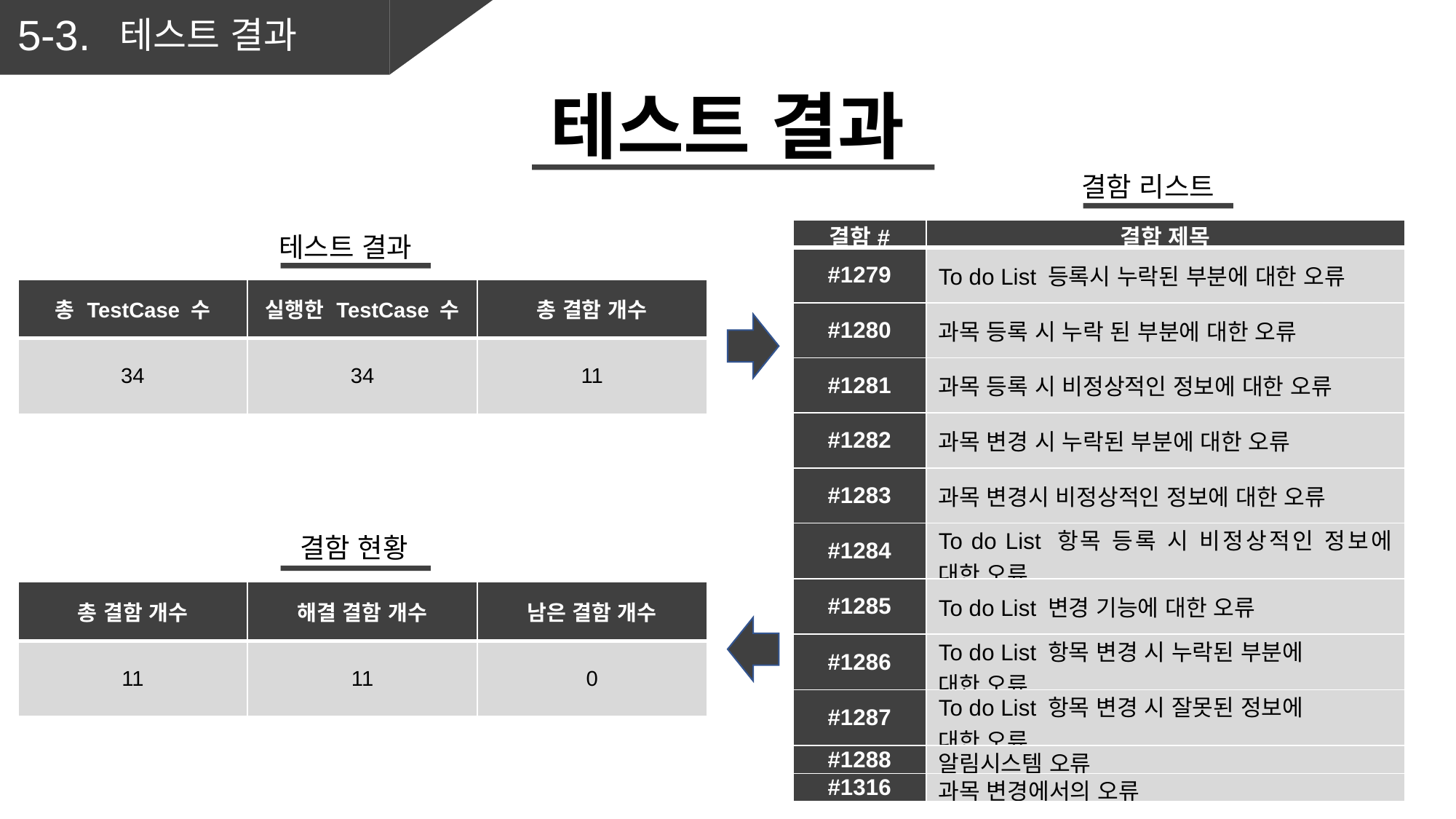

5-3.
테스트 결과
테스트 결과

결함 리스트

| 결함# | 결함 제목 |
| --- | --- |
| #1279 | To do List 등록시 누락된 부분에 대한 오류 |
| #1280 | 과목 등록 시 누락 된 부분에 대한 오류 |
| #1281 | 과목 등록 시 비정상적인 정보에 대한 오류 |
| #1282 | 과목 변경 시 누락된 부분에 대한 오류 |
| #1283 | 과목 변경시 비정상적인 정보에 대한 오류 |
| #1284 | To do List 항목 등록 시 비정상적인 정보에 대한 오류 |
| #1285 | To do List 변경 기능에 대한 오류 |
| #1286 | To do List 항목 변경 시 누락된 부분에 대한 오류 |
| #1287 | To do List 항목 변경 시 잘못된 정보에 대한 오류 |
| #1288 | 알림시스템 오류 |
| #1316 | 과목 변경에서의 오류 |
테스트 결과

| 총 TestCase 수 | 실행한 TestCase 수 | 총 결함 개수 |
| --- | --- | --- |
| 34 | 34 | 11 |

결함 현황

| 총 결함 개수 | 해결 결함 개수 | 남은 결함 개수 |
| --- | --- | --- |
| 11 | 11 | 0 |